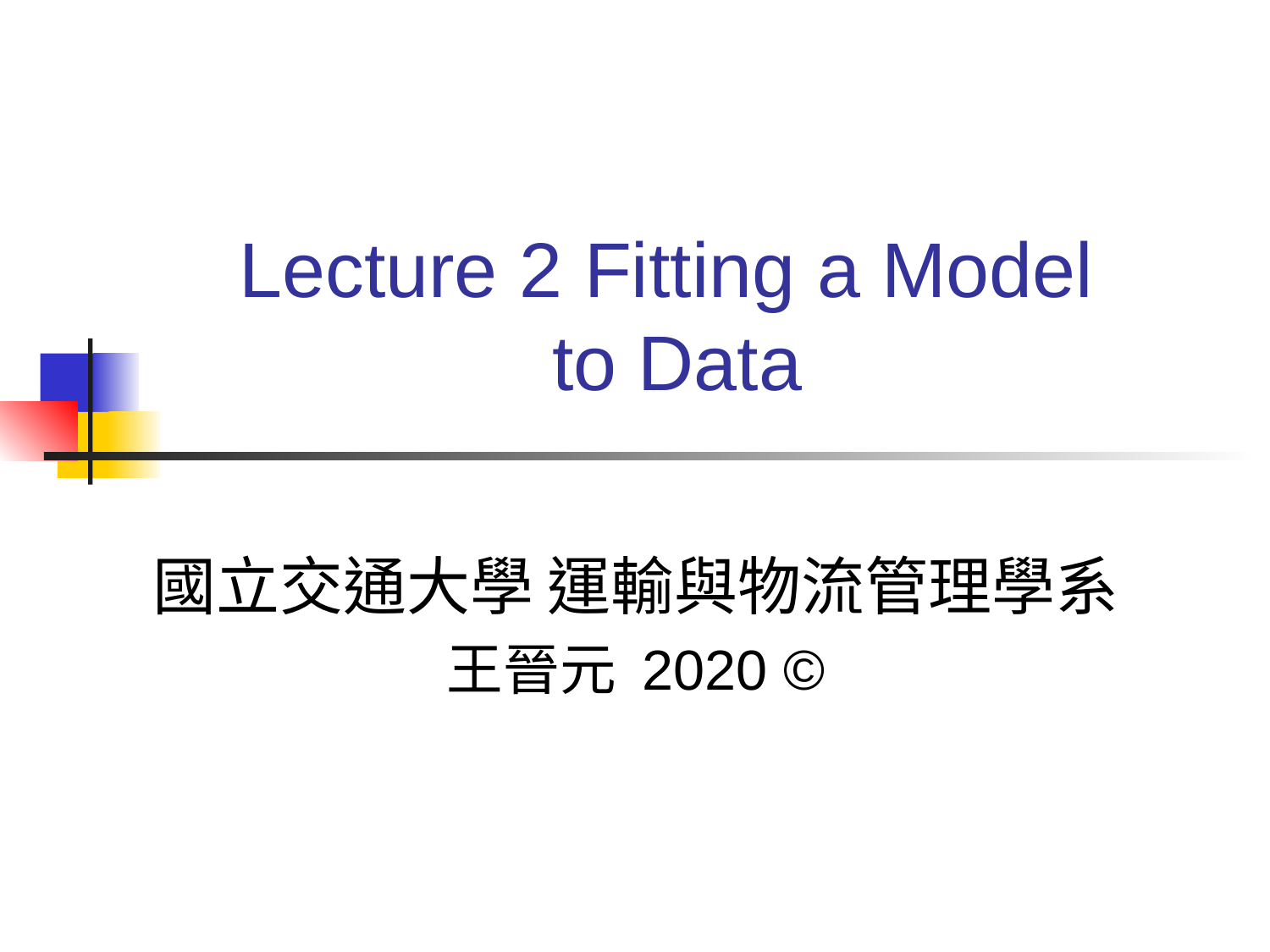

# Lecture 2 Fitting a Model to Data
國立交通大學 運輸與物流管理學系
王晉元 2020 ©